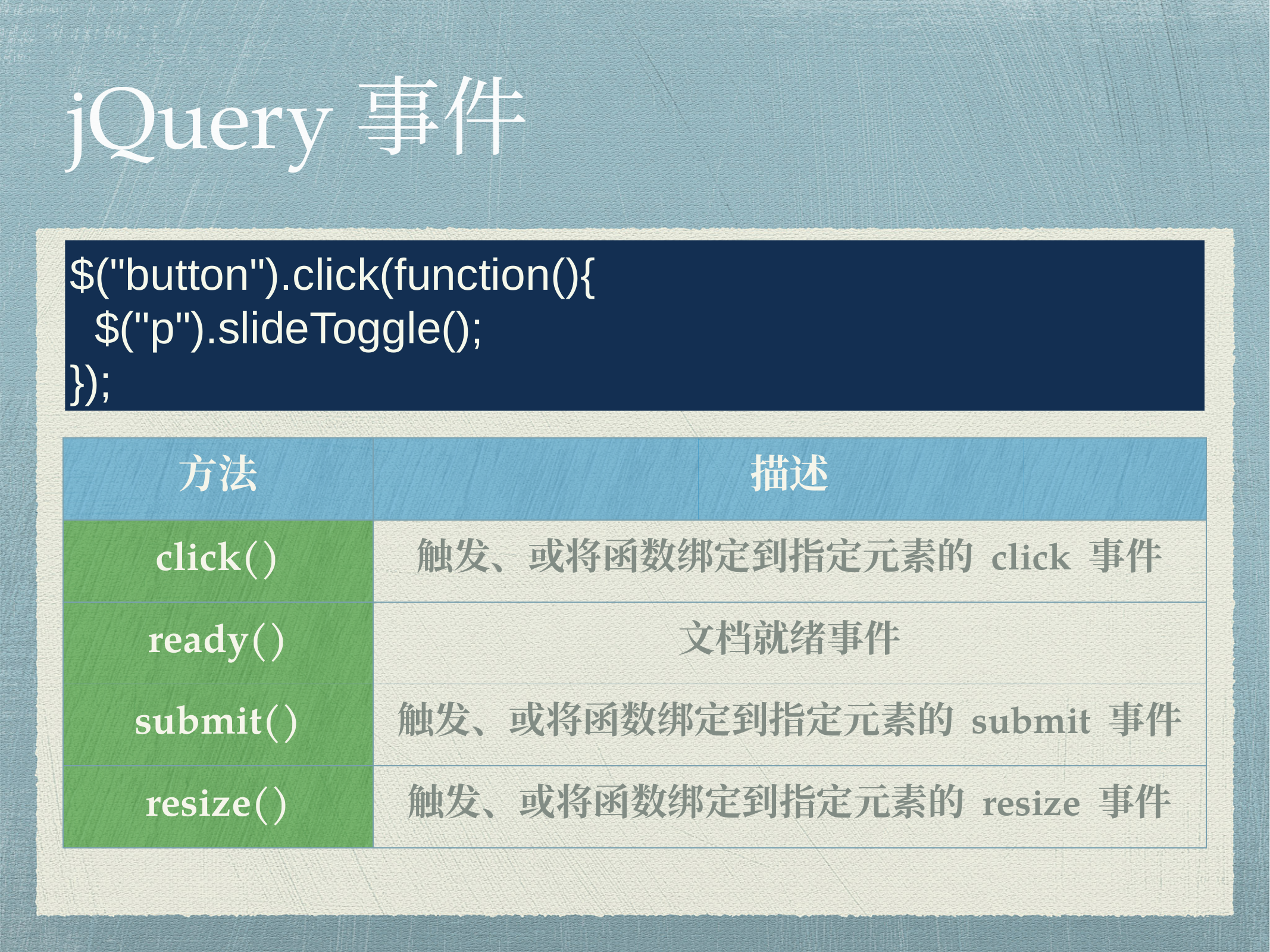

# jQuery事件
$("button").click(function(){
  $("p").slideToggle();
});
| 方法 | 描述 |
| --- | --- |
| click() | 触发、或将函数绑定到指定元素的 click 事件 |
| ready() | 文档就绪事件 |
| submit() | 触发、或将函数绑定到指定元素的 submit 事件 |
| resize() | 触发、或将函数绑定到指定元素的 resize 事件 |